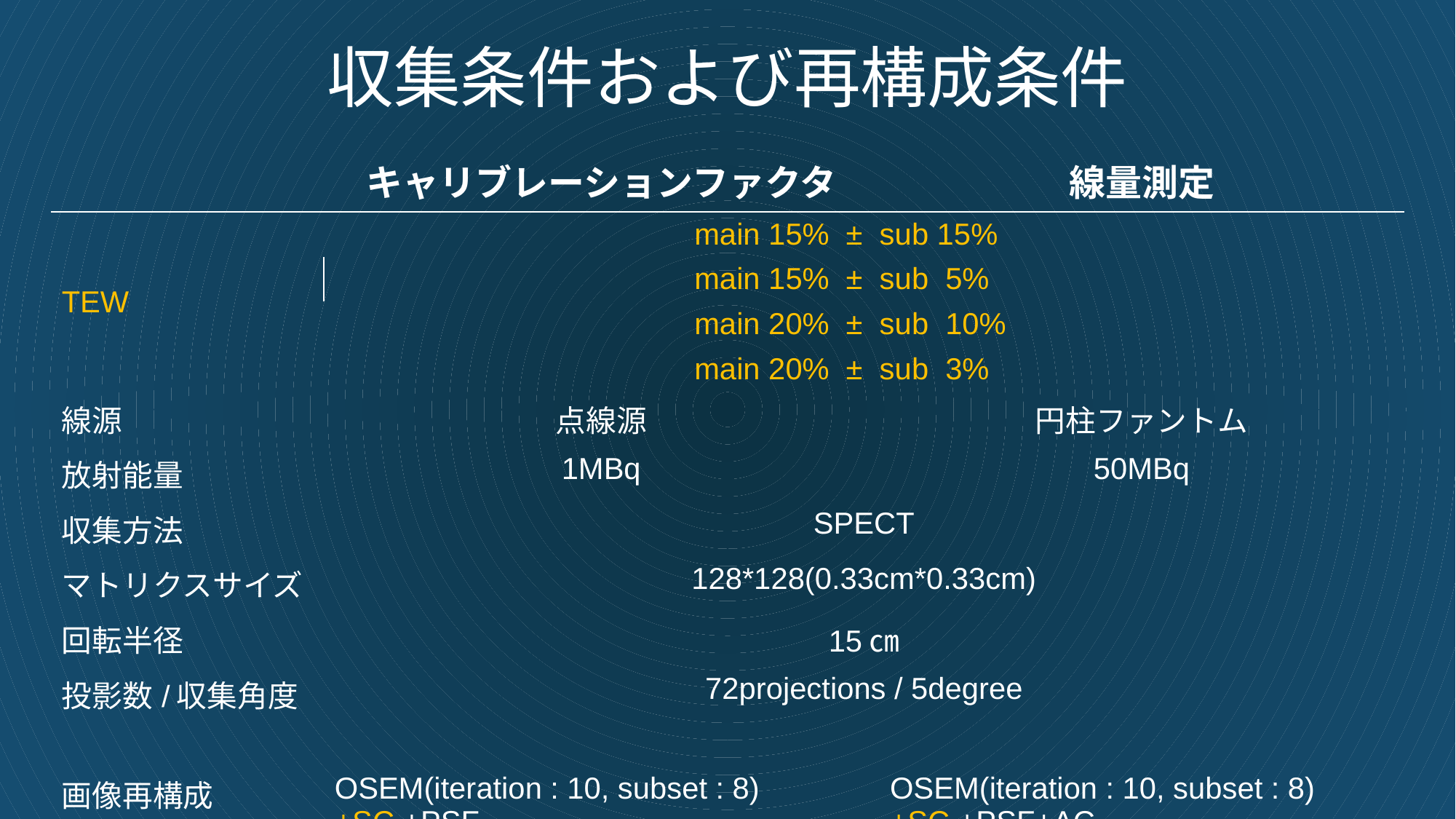

# 収集条件および再構成条件
|  | キャリブレーションファクタ | 線量測定 |
| --- | --- | --- |
| TEW | main 15% ± sub 15% |  |
|  | main 15% ± sub 5% |  |
|  | main 20% ± sub 10% |  |
|  | main 20% ± sub 3% |  |
| 線源 | 点線源 | 円柱ファントム |
| 放射能量 | 1MBq | 50MBq |
| 収集方法 | SPECT |  |
| マトリクスサイズ | 128\*128(0.33cm\*0.33cm) |  |
| 回転半径 | 15㎝ |  |
| 投影数/収集角度 | 72projections / 5degree |  |
|  |  |  |
| 画像再構成 | OSEM(iteration : 10, subset : 8) +SC +PSF | OSEM(iteration : 10, subset : 8) +SC +PSF+AC |